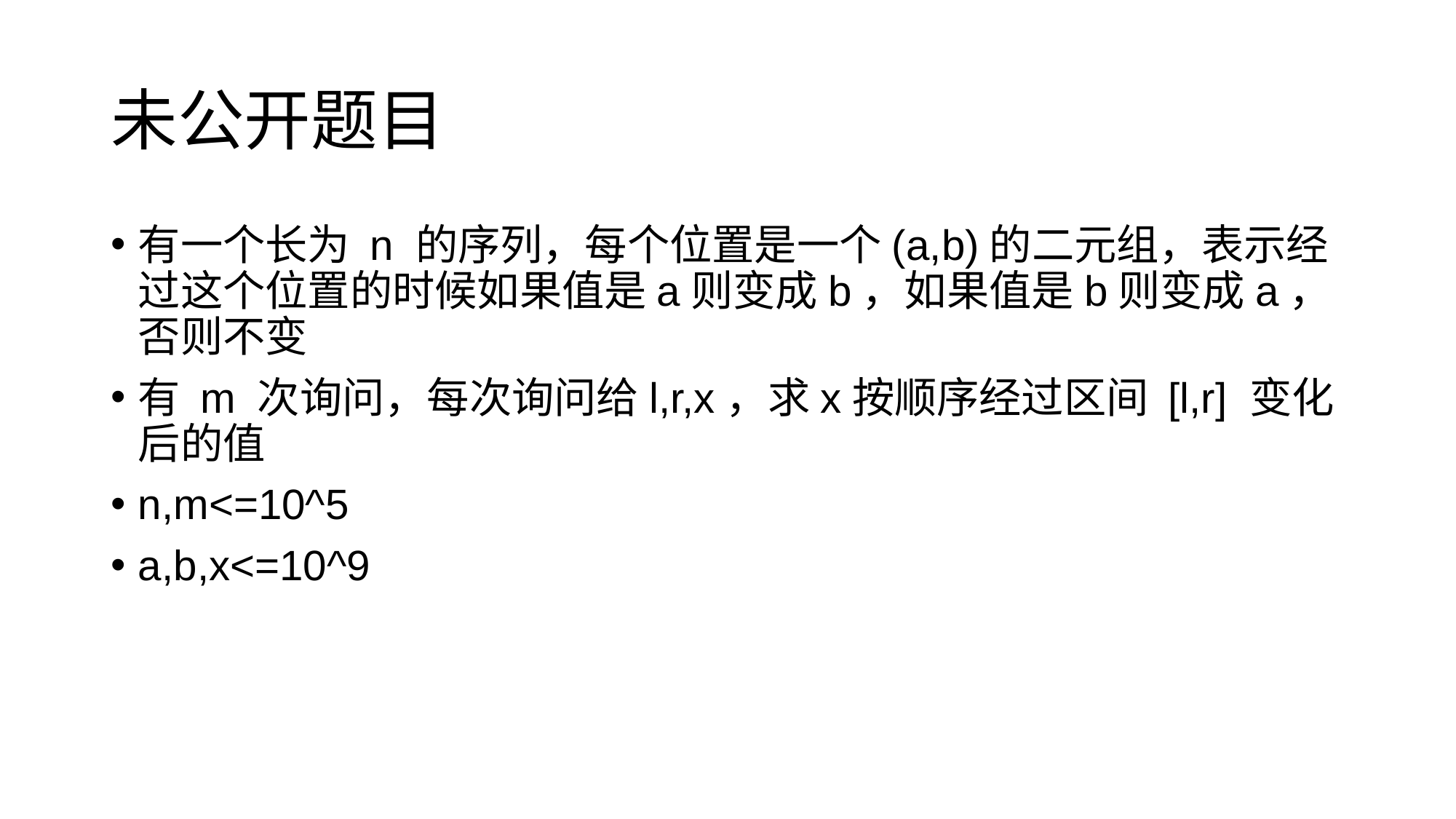

# 未公开题目
有一个长为 n 的序列，每个位置是一个(a,b)的二元组，表示经过这个位置的时候如果值是a则变成b，如果值是b则变成a，否则不变
有 m 次询问，每次询问给l,r,x，求x按顺序经过区间 [l,r] 变化后的值
n,m<=10^5
a,b,x<=10^9